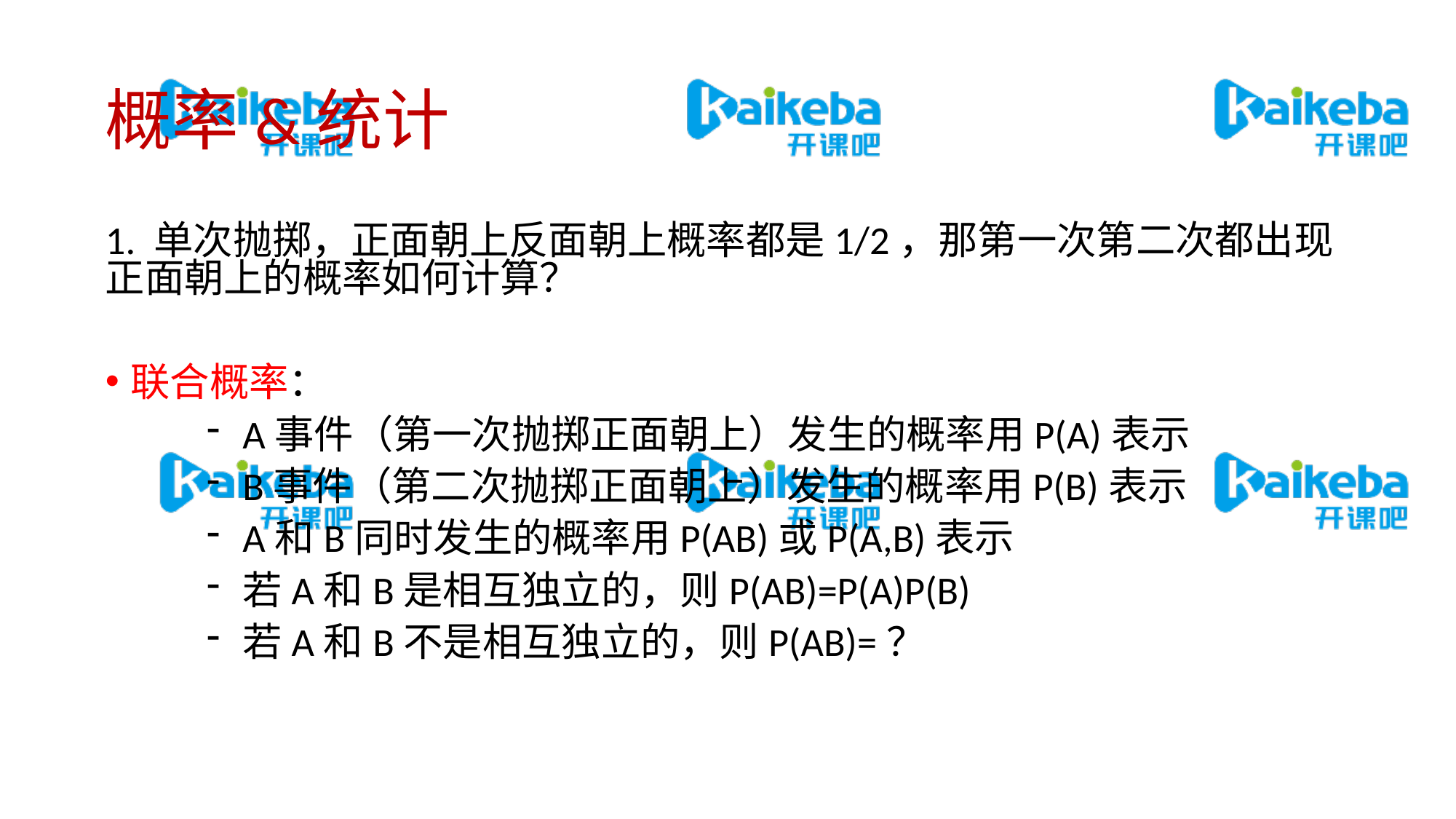

# 概率&统计
1. 单次抛掷，正面朝上反面朝上概率都是1/2，那第一次第二次都出现正面朝上的概率如何计算？

联合概率：
A事件（第一次抛掷正面朝上）发生的概率用P(A)表示
B事件（第二次抛掷正面朝上）发生的概率用P(B)表示
A和B同时发生的概率用P(AB)或P(A,B)表示
若A和B是相互独立的，则P(AB)=P(A)P(B)
若A和B不是相互独立的，则P(AB)=？